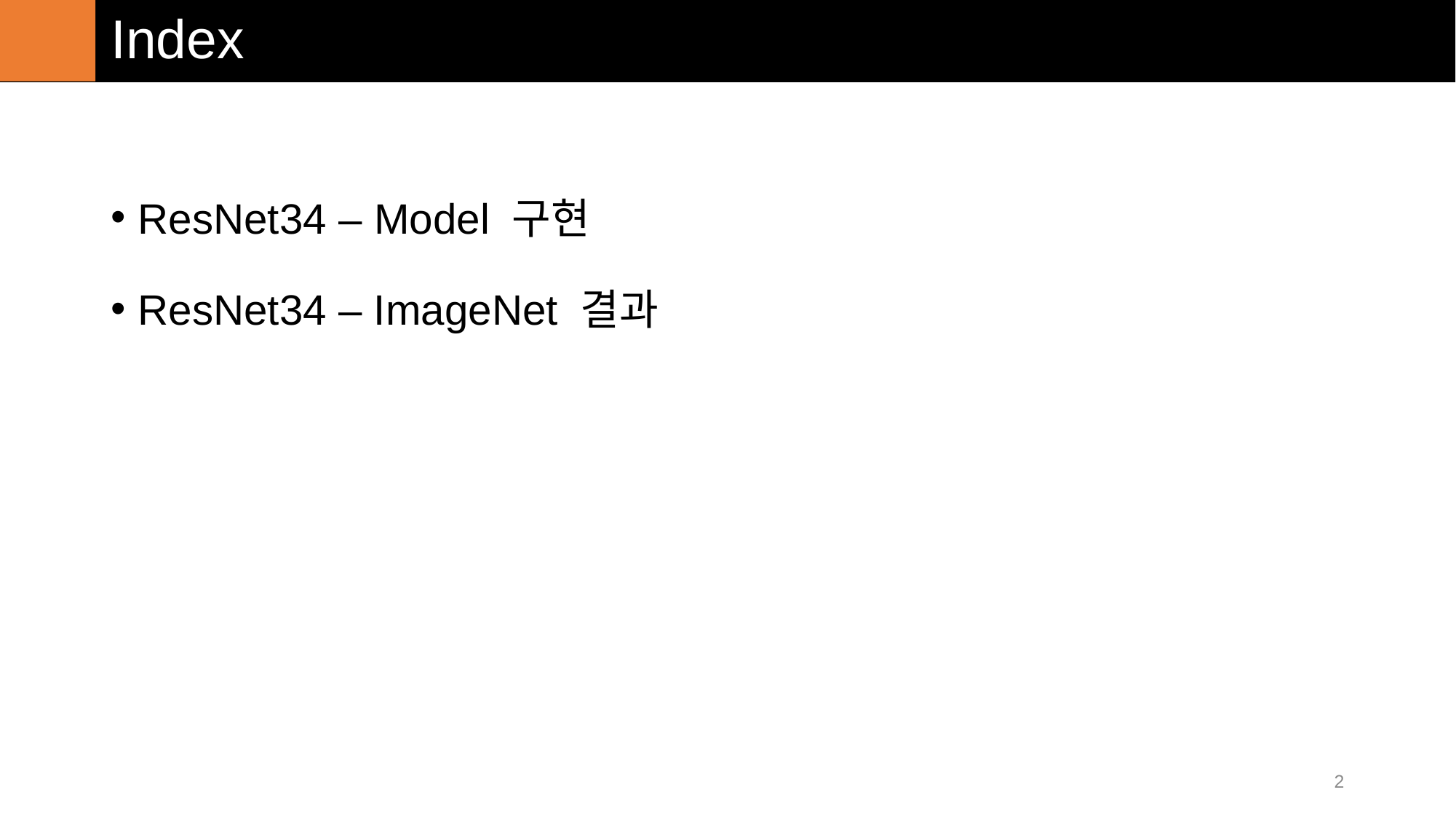

# Index
ResNet34 – Model 구현
ResNet34 – ImageNet 결과
2